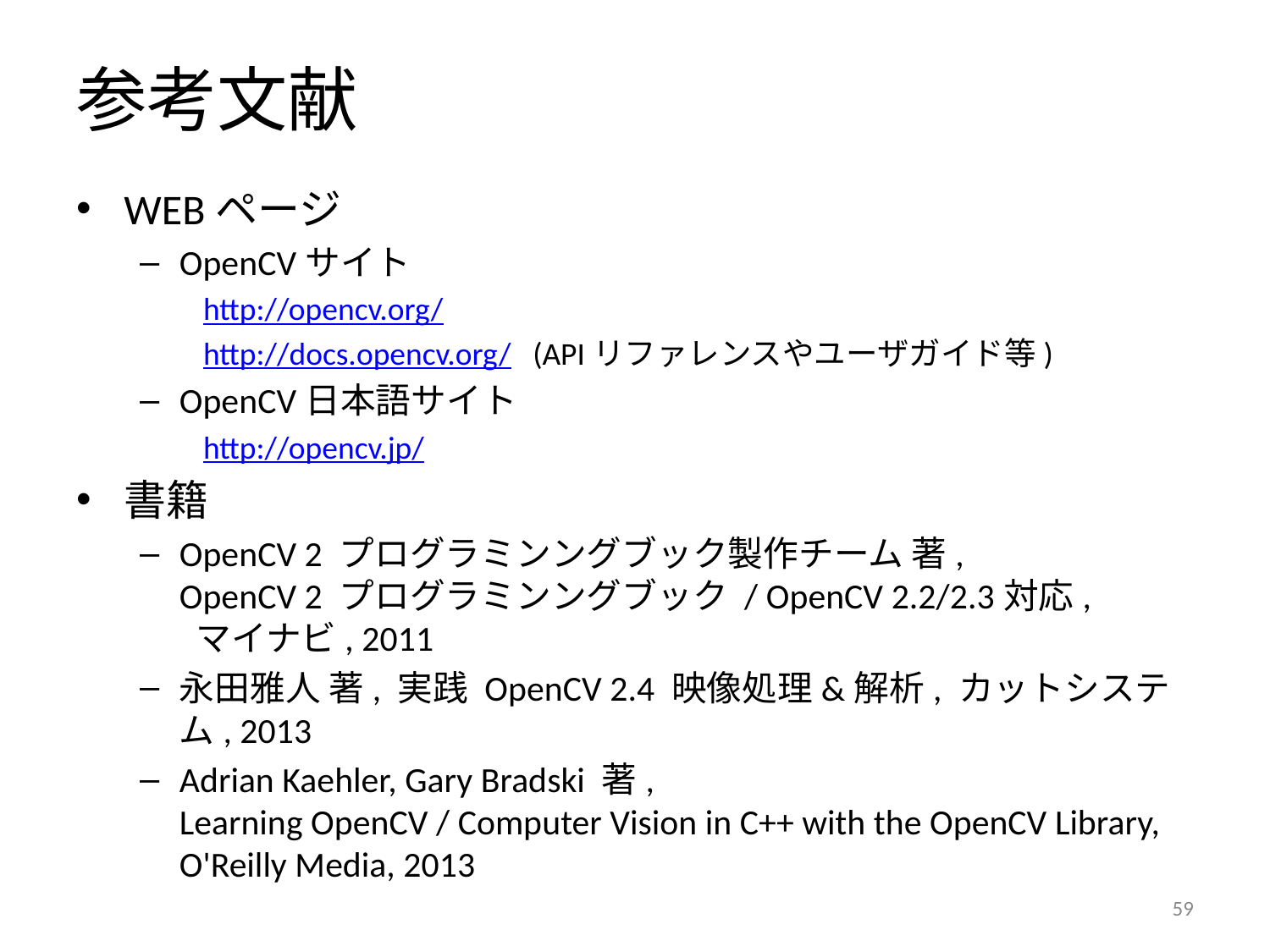

# 参考文献
WEBページ
OpenCVサイト
http://opencv.org/
http://docs.opencv.org/   (APIリファレンスやユーザガイド等)
OpenCV日本語サイト
http://opencv.jp/
書籍
OpenCV 2 プログラミンングブック製作チーム 著,
OpenCV 2 プログラミンングブック / OpenCV 2.2/2.3対応,
 マイナビ, 2011
永田雅人 著, 実践 OpenCV 2.4 映像処理&解析, カットシステム, 2013
Adrian Kaehler, Gary Bradski 著,
Learning OpenCV / Computer Vision in C++ with the OpenCV Library,
O'Reilly Media, 2013

59